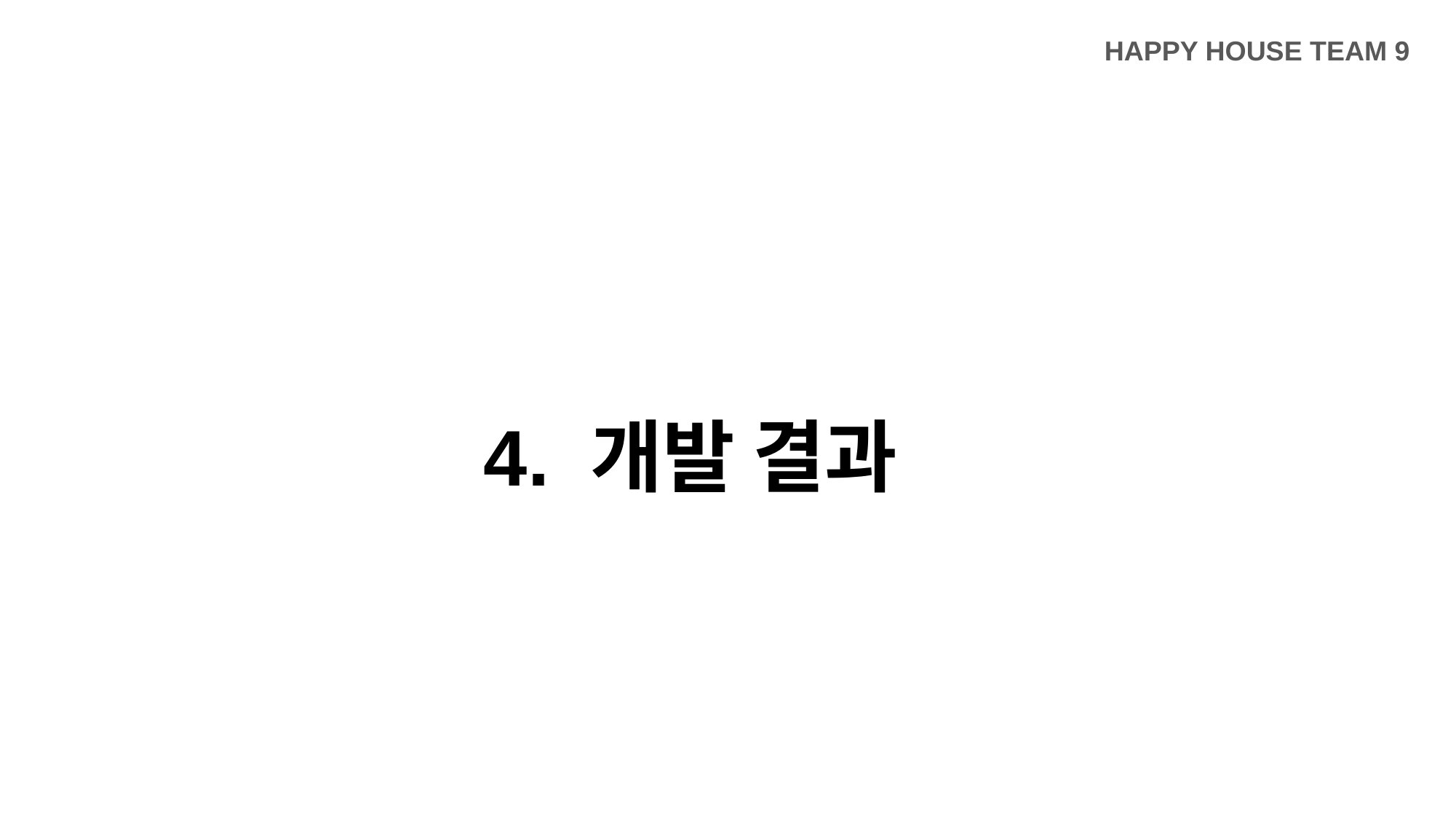

HAPPY HOUSE TEAM 9

4. 개발 결과